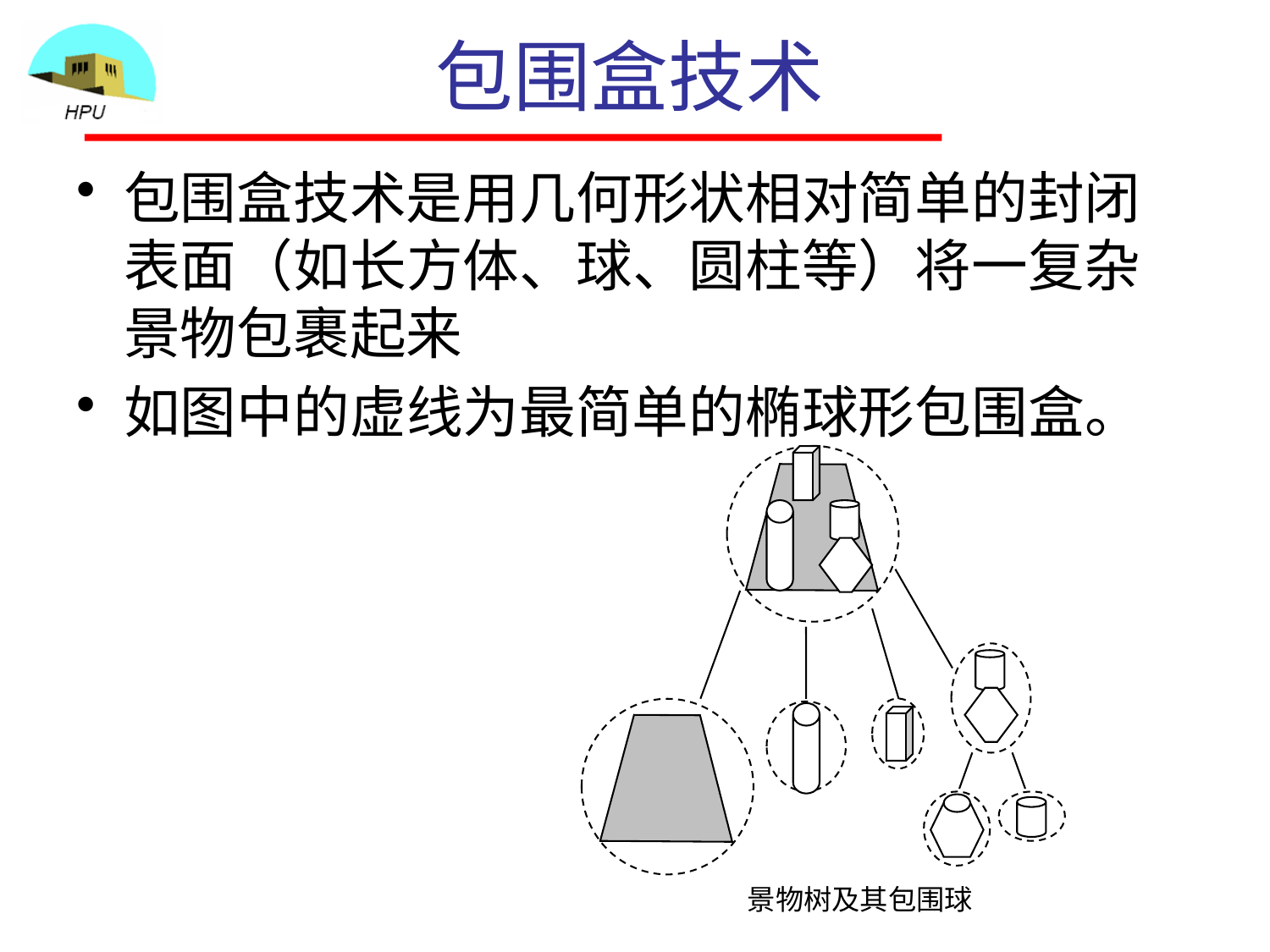

# 包围盒技术
包围盒技术是用几何形状相对简单的封闭表面（如长方体、球、圆柱等）将一复杂景物包裹起来
如图中的虚线为最简单的椭球形包围盒。

景物树及其包围球